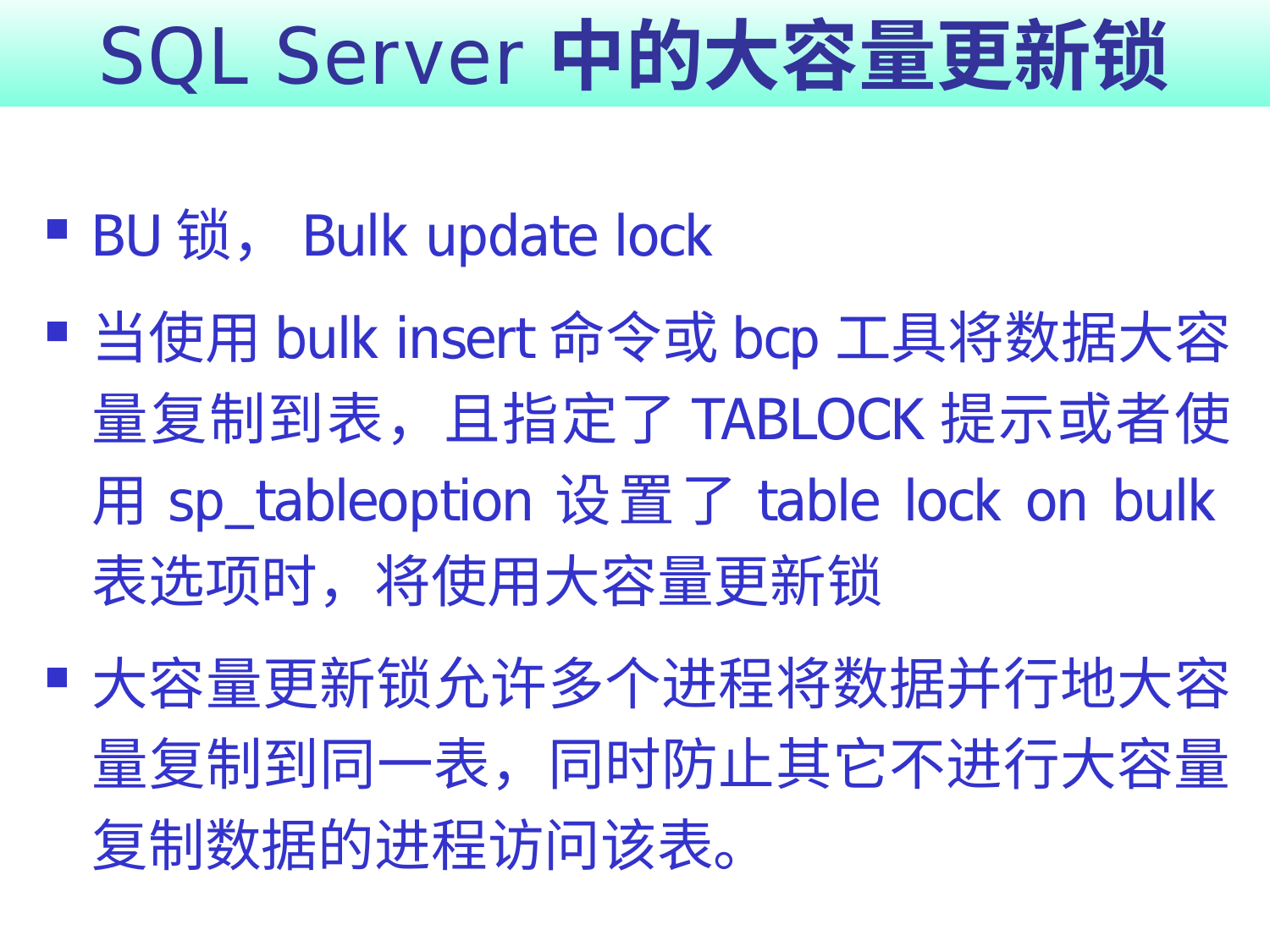

# SQL Server中的大容量更新锁
BU锁，Bulk update lock
当使用bulk insert命令或bcp工具将数据大容量复制到表，且指定了TABLOCK提示或者使用sp_tableoption设置了table lock on bulk表选项时，将使用大容量更新锁
大容量更新锁允许多个进程将数据并行地大容量复制到同一表，同时防止其它不进行大容量复制数据的进程访问该表。